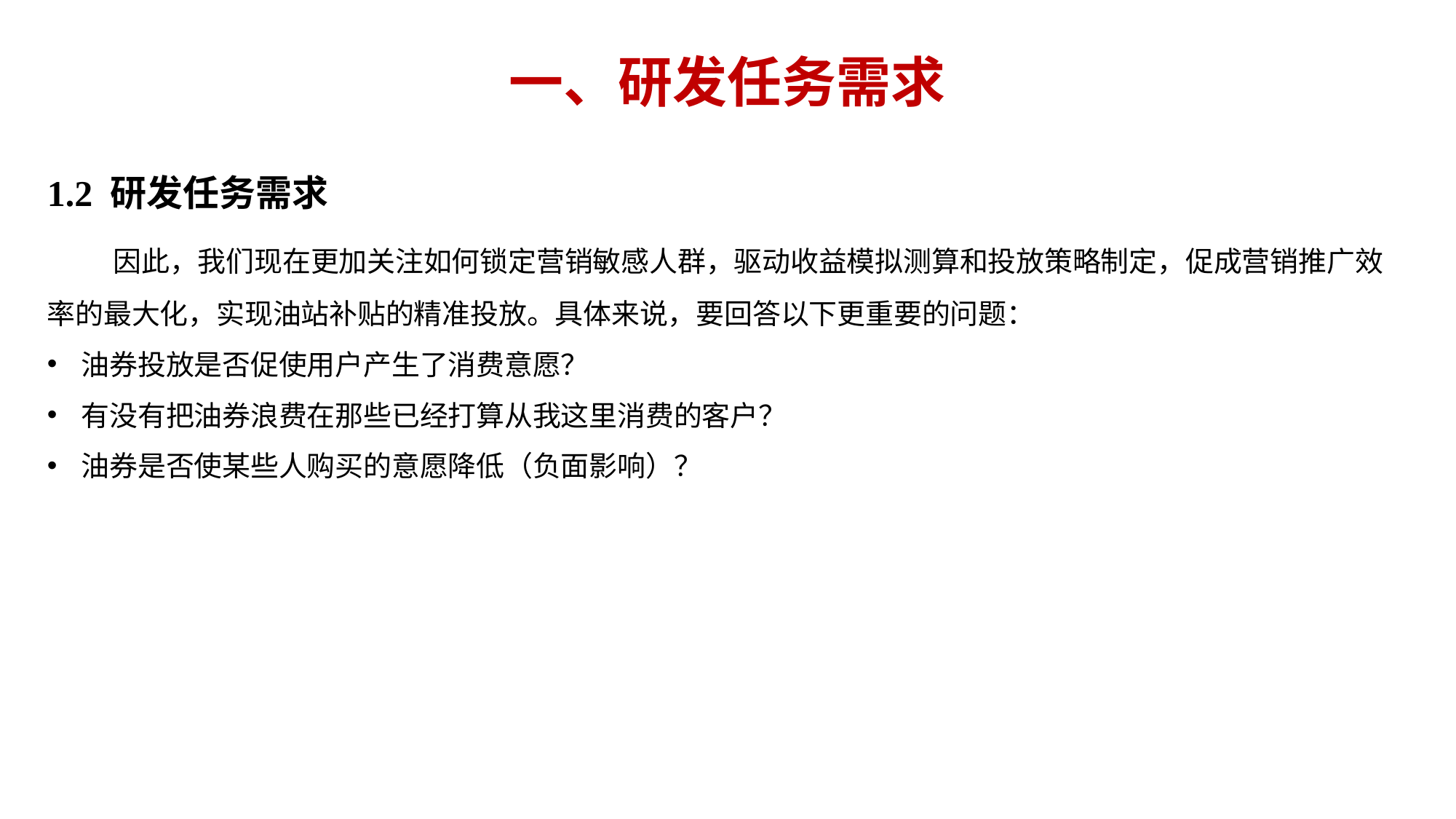

一、研发任务需求

1.2 研发任务需求
       因此，我们现在更加关注如何锁定营销敏感人群，驱动收益模拟测算和投放策略制定，促成营销推广效率的最大化，实现油站补贴的精准投放。具体来说，要回答以下更重要的问题：
油券投放是否促使用户产生了消费意愿？
有没有把油券浪费在那些已经打算从我这里消费的客户？
油券是否使某些人购买的意愿降低（负面影响）？